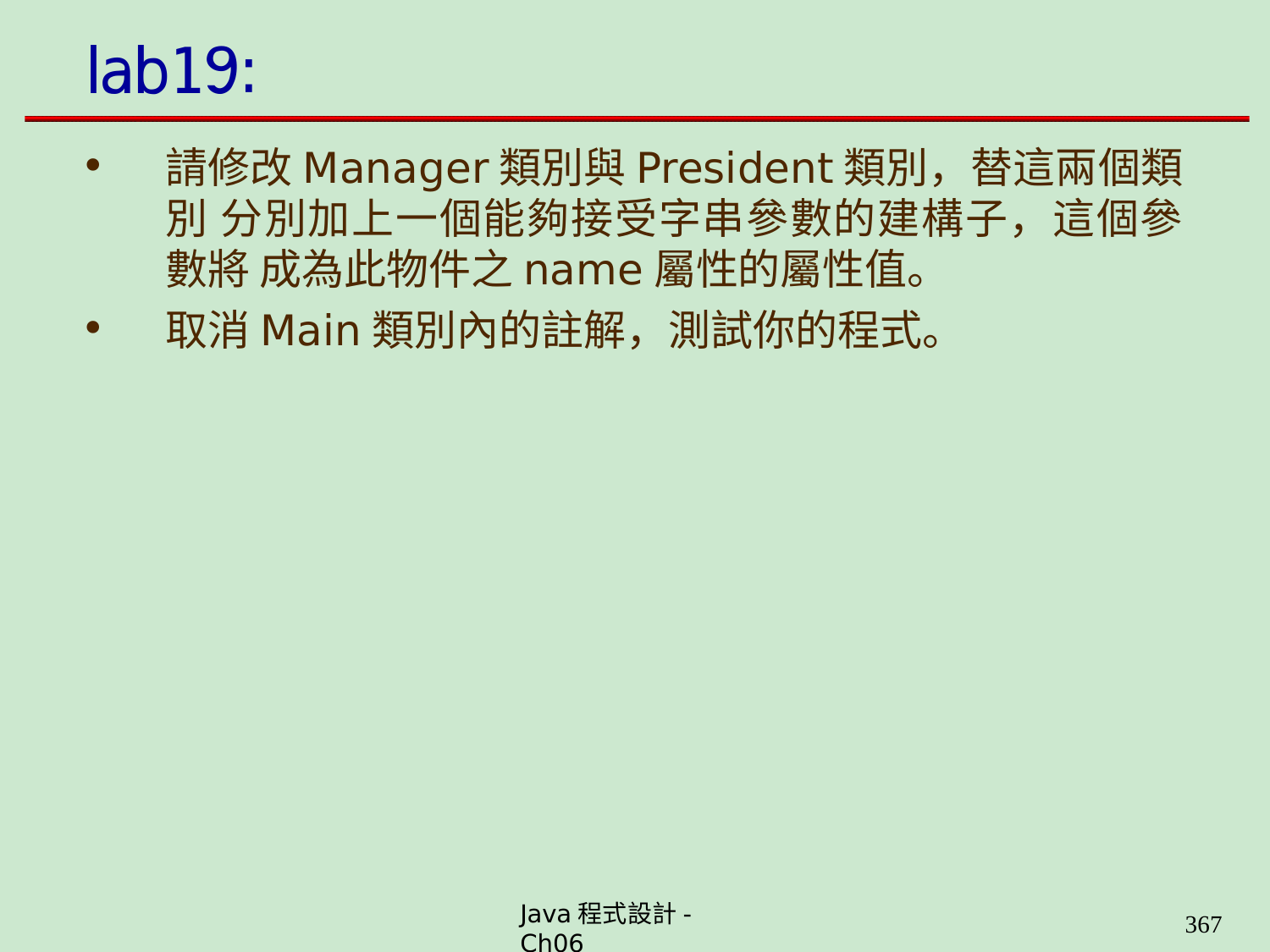

# lab19:
請修改Manager類別與President類別，替這兩個類別 分別加上一個能夠接受字串參數的建構子，這個參數將 成為此物件之name屬性的屬性值。
取消Main類別內的註解，測試你的程式。
Java程式設計-Ch06
367